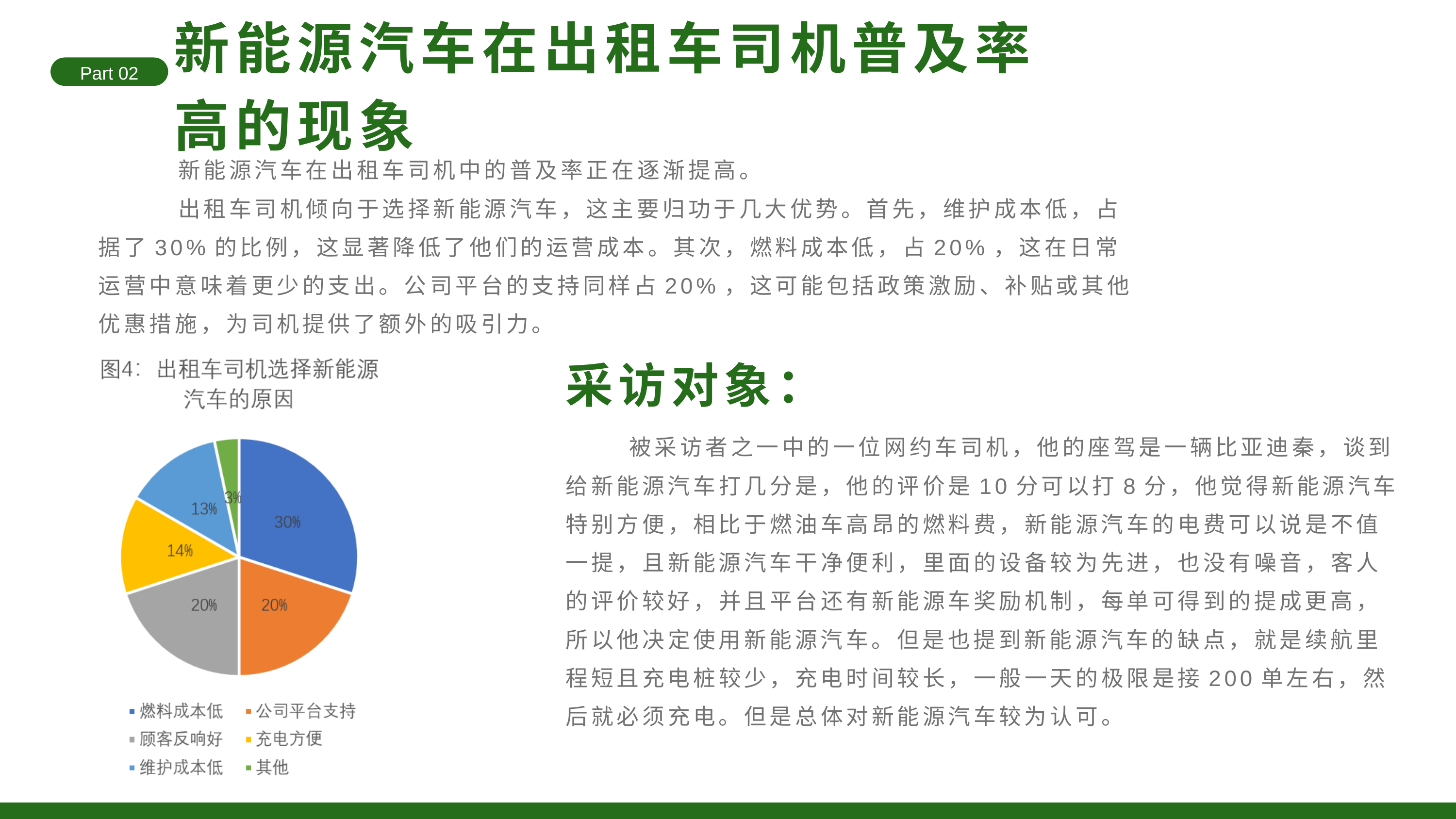

新能源汽车在出租车司机普及率高的现象

Part 02
         新能源汽车在出租车司机中的普及率正在逐渐提高。
         出租车司机倾向于选择新能源汽车，这主要归功于几大优势。首先，维护成本低，占据了30%的比例，这显著降低了他们的运营成本。其次，燃料成本低，占20%，这在日常运营中意味着更少的支出。公司平台的支持同样占20%，这可能包括政策激励、补贴或其他优惠措施，为司机提供了额外的吸引力。
采访对象：

       被采访者之一中的一位网约车司机，他的座驾是一辆比亚迪秦，谈到给新能源汽车打几分是，他的评价是10分可以打8分，他觉得新能源汽车特别方便，相比于燃油车高昂的燃料费，新能源汽车的电费可以说是不值一提，且新能源汽车干净便利，里面的设备较为先进，也没有噪音，客人的评价较好，并且平台还有新能源车奖励机制，每单可得到的提成更高，所以他决定使用新能源汽车。但是也提到新能源汽车的缺点，就是续航里程短且充电桩较少，充电时间较长，一般一天的极限是接200单左右，然后就必须充电。但是总体对新能源汽车较为认可。